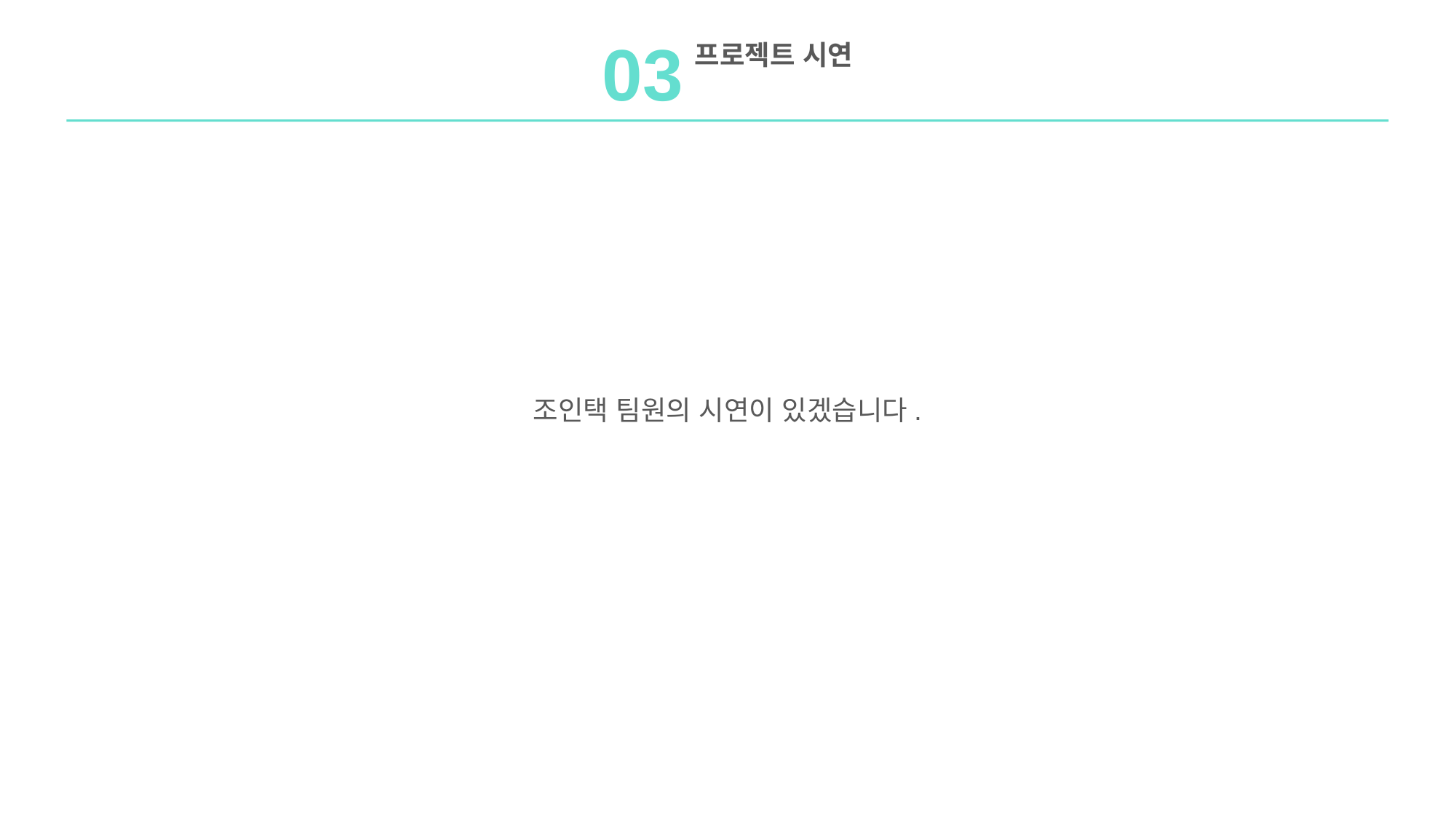

03
프로젝트 시연

조인택 팀원의 시연이 있겠습니다.